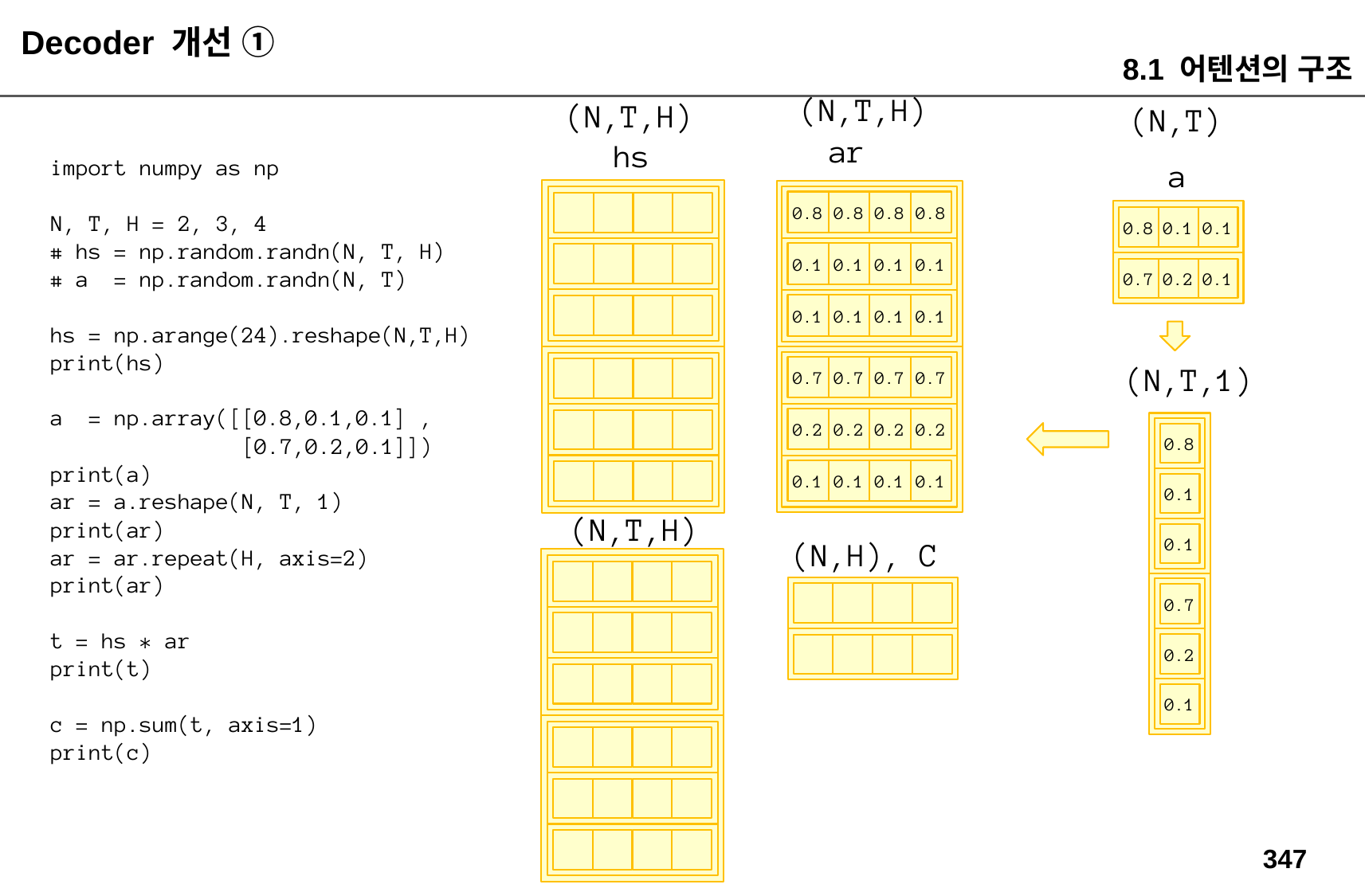

Decoder 개선 ①
8.1 어텐션의 구조
(N,T,H)
(N,T,H)
(N,T)
ar
hs
import numpy as np

N, T, H = 2, 3, 4
# hs = np.random.randn(N, T, H)
# a  = np.random.randn(N, T)

hs = np.arange(24).reshape(N,T,H)
print(hs)

a  = np.array([[0.8,0.1,0.1] ,
               [0.7,0.2,0.1]])
print(a)
ar = a.reshape(N, T, 1)
print(ar)
ar = ar.repeat(H, axis=2)
print(ar)

t = hs * ar
print(t)

c = np.sum(t, axis=1)
print(c)
a

0.8
0.1
0.1
0.7
0.2
0.1
0.8
0.1
0.1
0.7
0.2
0.1
0.8
0.1
0.1
0.7
0.2
0.1
0.8
0.1
0.1
0.7
0.2
0.1

0.8
0.1
0.1

0.7
0.2
0.1

(N,T,1)

0.8

0.1
(N,T,H)

0.1
(N,H), C

0.7

0.2

0.1